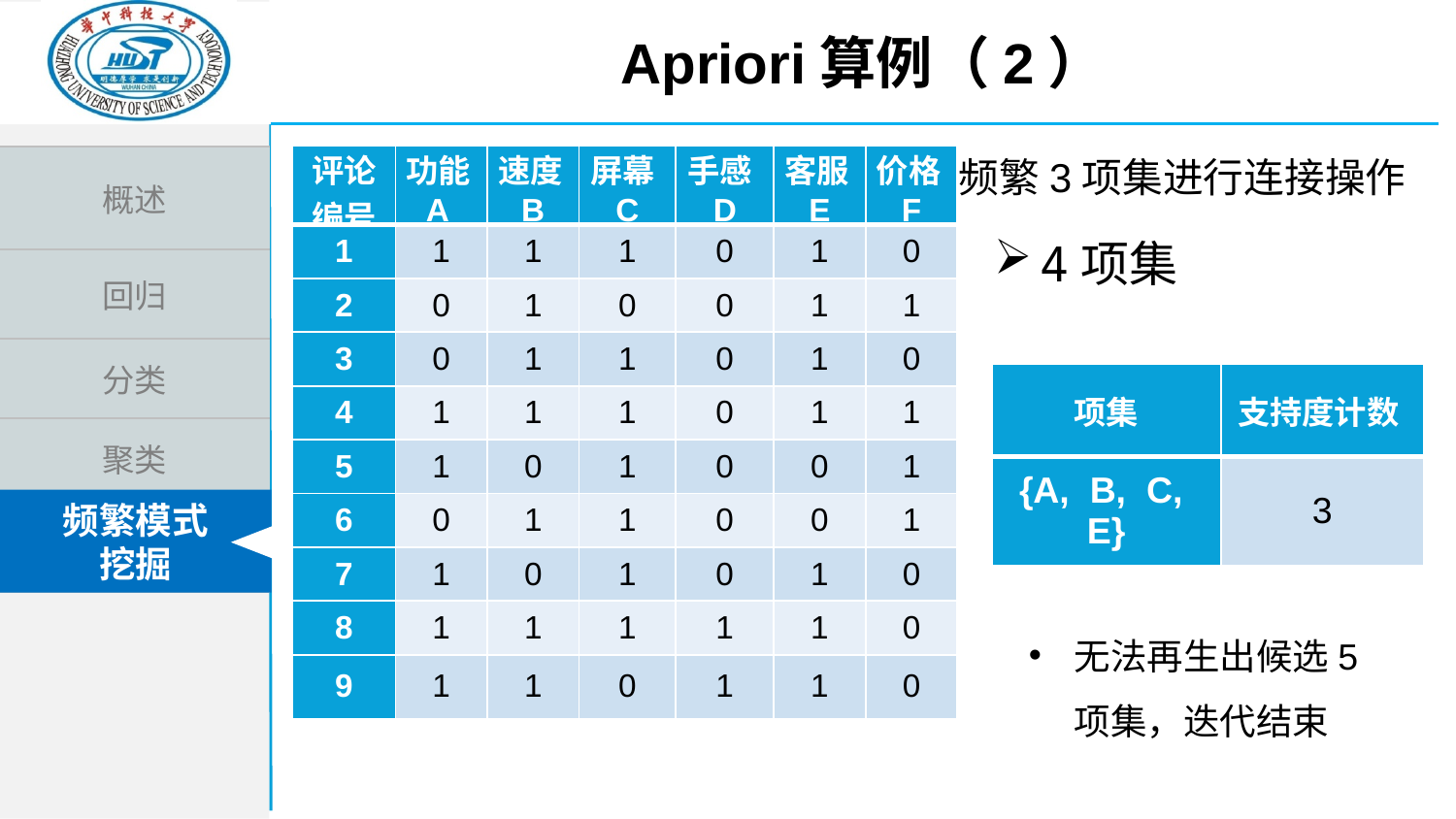

Apriori算例（2）
对频繁3项集进行连接操作
| 评论 编号 | 功能A | 速度B | 屏幕C | 手感D | 客服E | 价格F |
| --- | --- | --- | --- | --- | --- | --- |
| 1 | 1 | 1 | 1 | 0 | 1 | 0 |
| 2 | 0 | 1 | 0 | 0 | 1 | 1 |
| 3 | 0 | 1 | 1 | 0 | 1 | 0 |
| 4 | 1 | 1 | 1 | 0 | 1 | 1 |
| 5 | 1 | 0 | 1 | 0 | 0 | 1 |
| 6 | 0 | 1 | 1 | 0 | 0 | 1 |
| 7 | 1 | 0 | 1 | 0 | 1 | 0 |
| 8 | 1 | 1 | 1 | 1 | 1 | 0 |
| 9 | 1 | 1 | 0 | 1 | 1 | 0 |
4项集
| 项集 | 支持度计数 |
| --- | --- |
| {A, B, C, E} | 3 |
无法再生出候选5项集，迭代结束